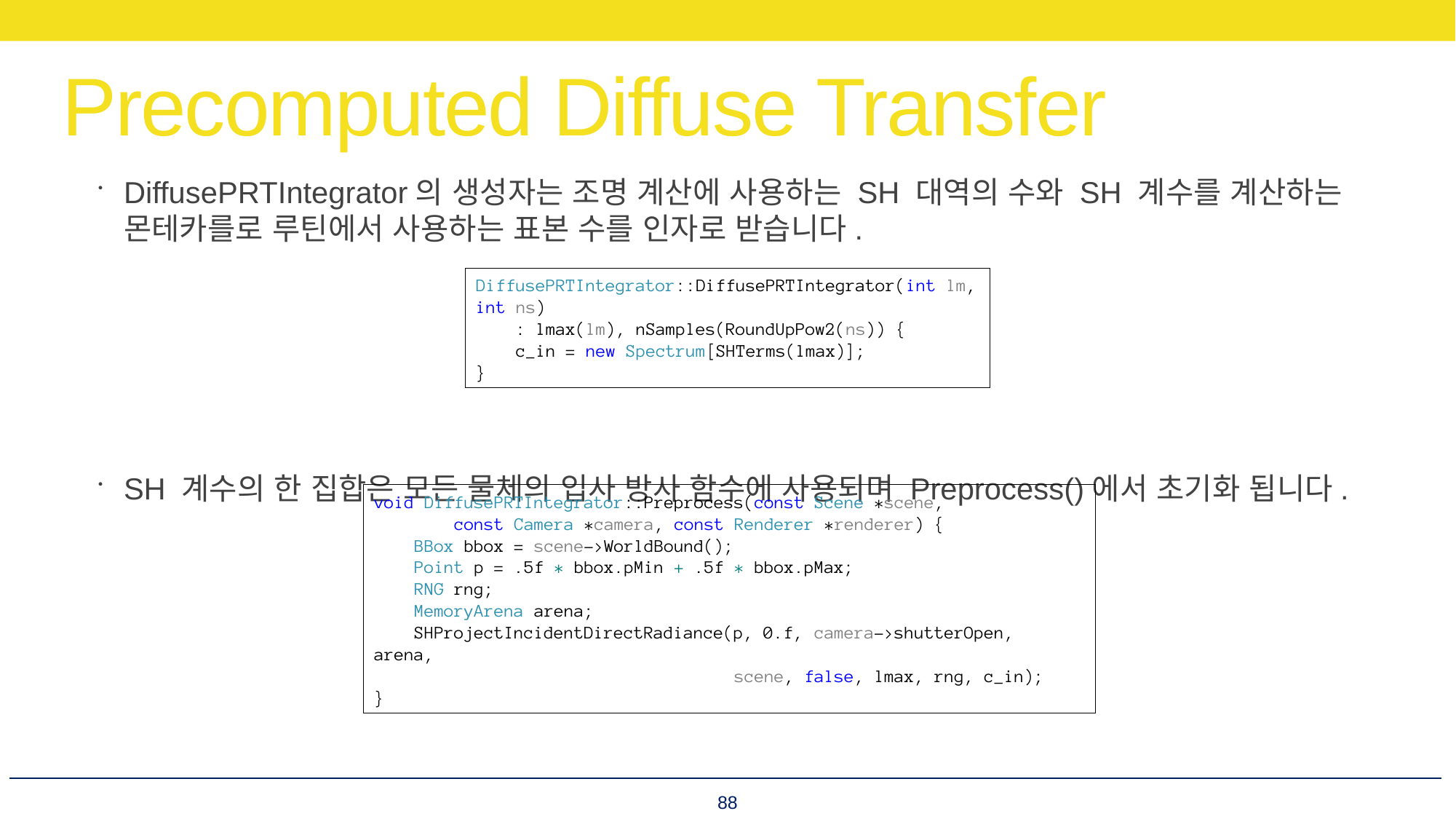

# Precomputed Diffuse Transfer
DiffusePRTIntegrator의 생성자는 조명 계산에 사용하는 SH 대역의 수와 SH 계수를 계산하는 몬테카를로 루틴에서 사용하는 표본 수를 인자로 받습니다.

SH 계수의 한 집합은 모든 물체의 입사 방사 함수에 사용되며 Preprocess()에서 초기화 됩니다.
DiffusePRTIntegrator::DiffusePRTIntegrator(int lm, int ns)
    : lmax(lm), nSamples(RoundUpPow2(ns)) {
    c_in = new Spectrum[SHTerms(lmax)];
}
void DiffusePRTIntegrator::Preprocess(const Scene *scene,
        const Camera *camera, const Renderer *renderer) {
    BBox bbox = scene->WorldBound();
    Point p = .5f * bbox.pMin + .5f * bbox.pMax;
    RNG rng;
    MemoryArena arena;
    SHProjectIncidentDirectRadiance(p, 0.f, camera->shutterOpen, arena,
                                    scene, false, lmax, rng, c_in);
}
88